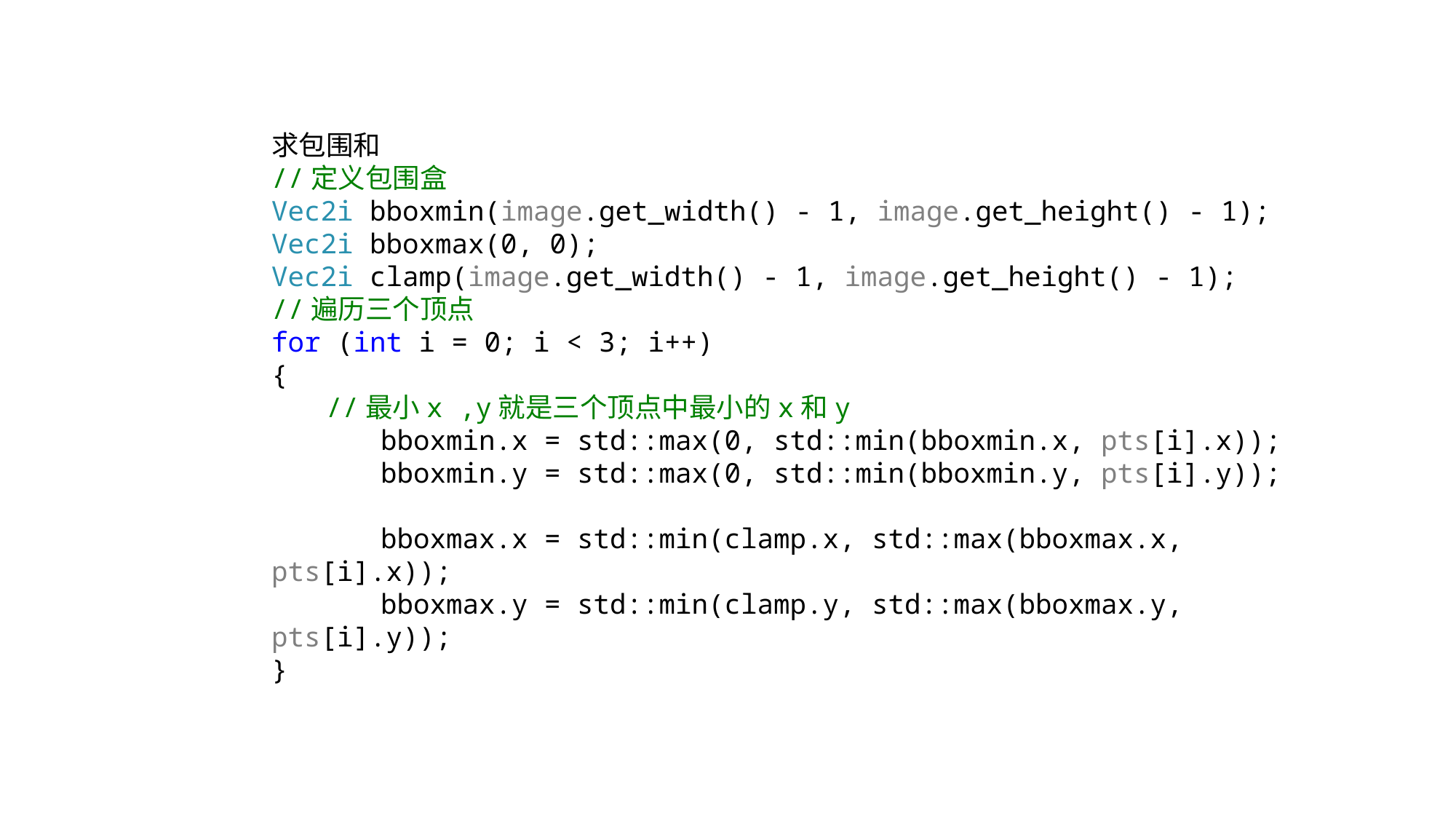

求包围和
//定义包围盒
Vec2i bboxmin(image.get_width() - 1, image.get_height() - 1);
Vec2i bboxmax(0, 0);
Vec2i clamp(image.get_width() - 1, image.get_height() - 1);
//遍历三个顶点
for (int i = 0; i < 3; i++)
{
//最小x ,y就是三个顶点中最小的x和y
	bboxmin.x = std::max(0, std::min(bboxmin.x, pts[i].x));
	bboxmin.y = std::max(0, std::min(bboxmin.y, pts[i].y));

	bboxmax.x = std::min(clamp.x, std::max(bboxmax.x, pts[i].x));
	bboxmax.y = std::min(clamp.y, std::max(bboxmax.y, pts[i].y));
}